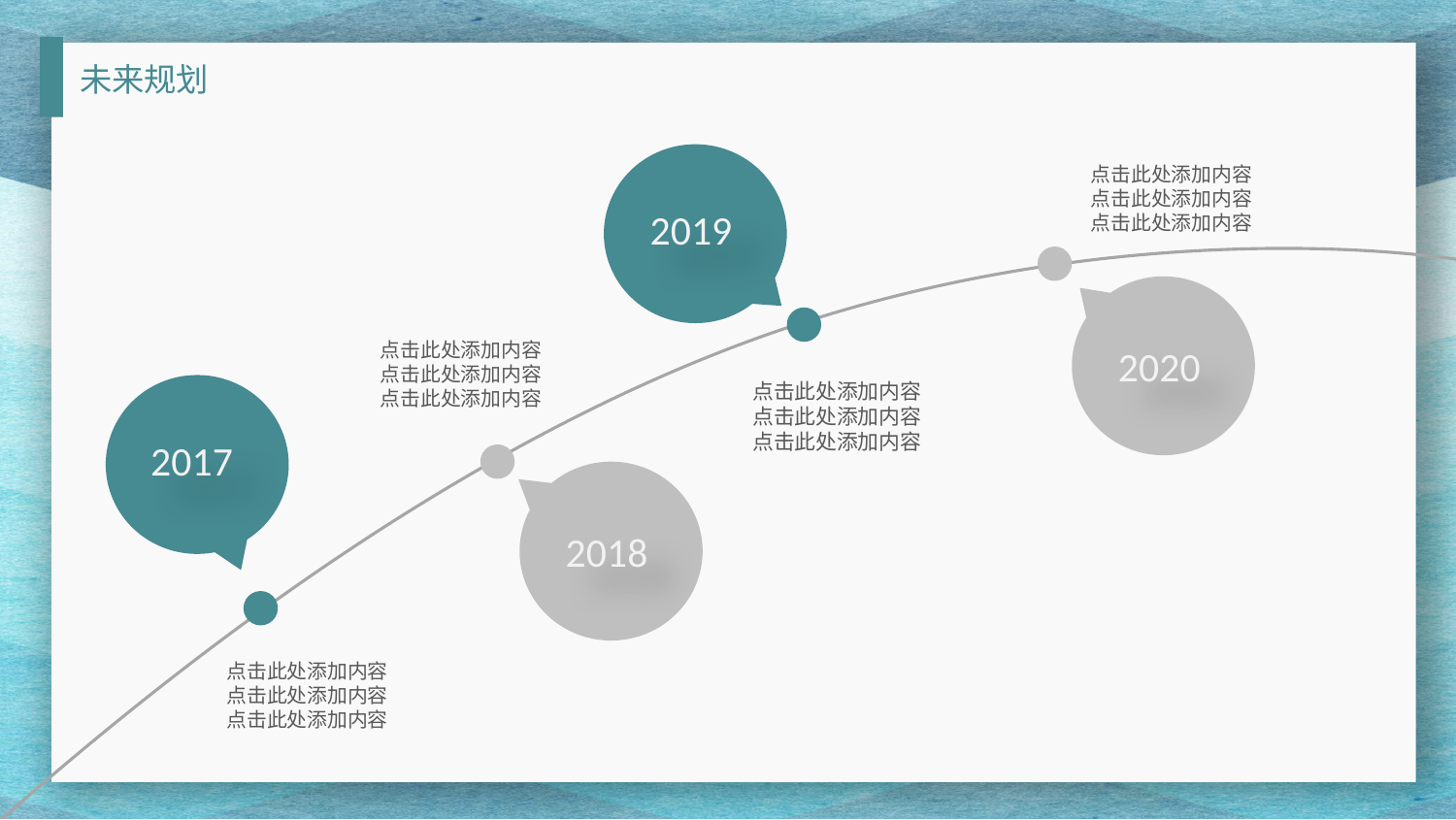

未来规划

2019
点击此处添加内容
点击此处添加内容
点击此处添加内容

2020

点击此处添加内容
点击此处添加内容
点击此处添加内容
点击此处添加内容
点击此处添加内容
点击此处添加内容

2017

2018

点击此处添加内容
点击此处添加内容
点击此处添加内容